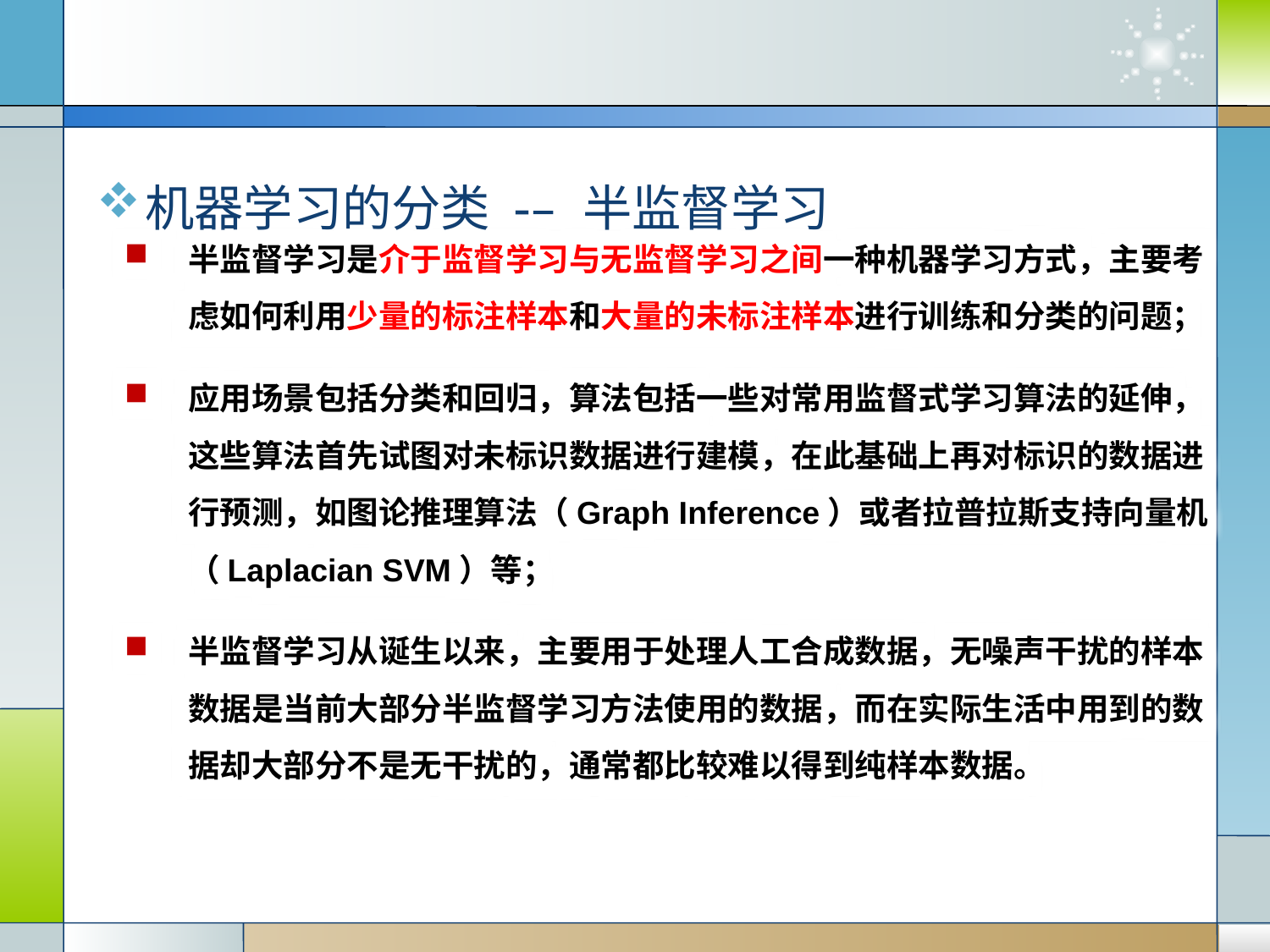

机器学习的分类 -– 半监督学习
半监督学习是介于监督学习与无监督学习之间一种机器学习方式，主要考虑如何利用少量的标注样本和大量的未标注样本进行训练和分类的问题；
应用场景包括分类和回归，算法包括一些对常用监督式学习算法的延伸，这些算法首先试图对未标识数据进行建模，在此基础上再对标识的数据进行预测，如图论推理算法（Graph Inference）或者拉普拉斯支持向量机（Laplacian SVM）等；
半监督学习从诞生以来，主要用于处理人工合成数据，无噪声干扰的样本数据是当前大部分半监督学习方法使用的数据，而在实际生活中用到的数据却大部分不是无干扰的，通常都比较难以得到纯样本数据。